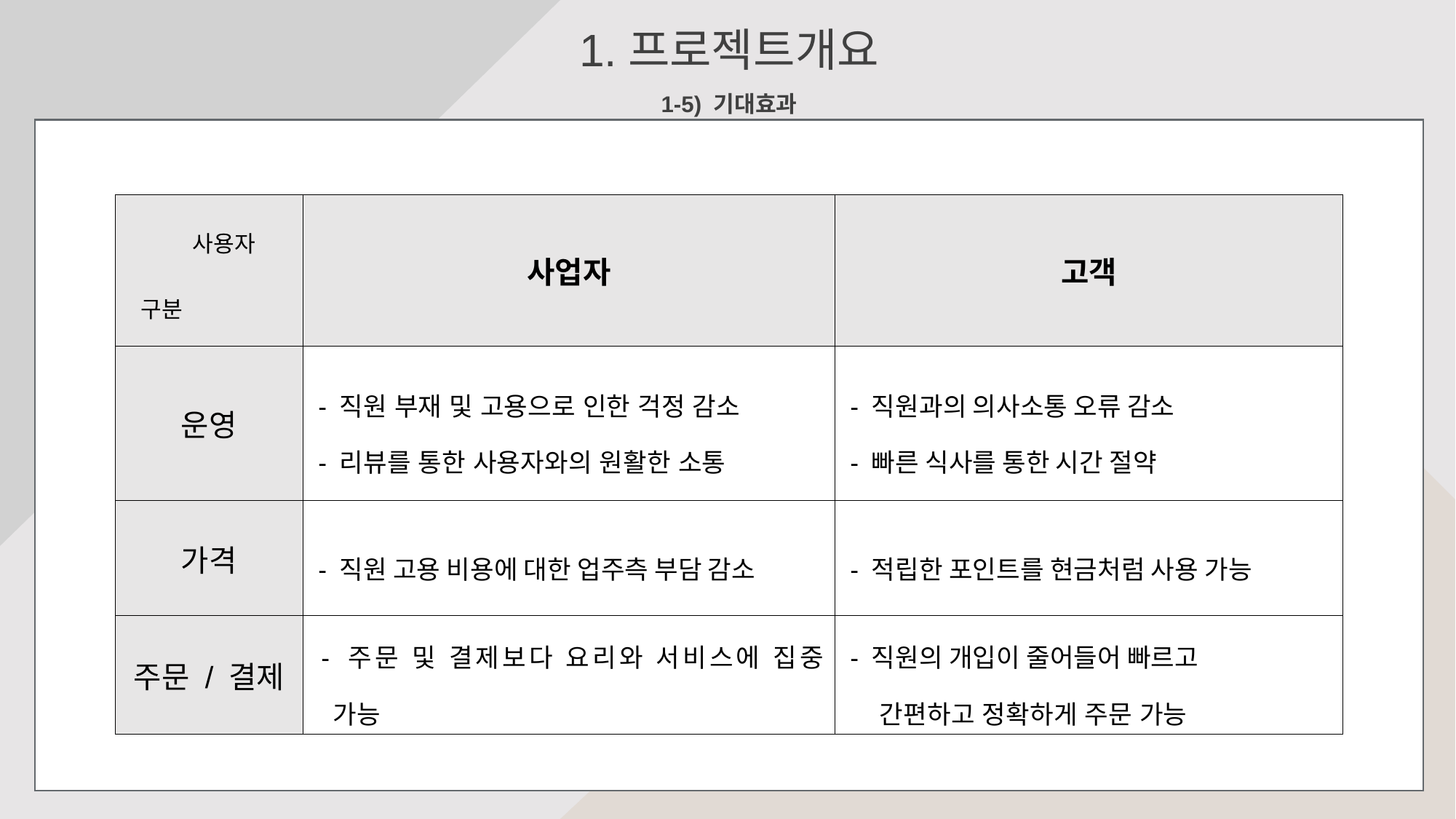

1.프로젝트개요
1-5) 기대효과

| 사용자 구분 | 사업자 | 고객 |
| --- | --- | --- |
| 운영 | - 직원 부재 및 고용으로 인한 걱정 감소 - 리뷰를 통한 사용자와의 원활한 소통 | - 직원과의 의사소통 오류 감소 - 빠른 식사를 통한 시간 절약 |
| 가격 | - 직원 고용 비용에 대한 업주측 부담 감소 | - 적립한 포인트를 현금처럼 사용 가능 |
| 주문 / 결제 | - 주문 및 결제보다 요리와 서비스에 집중 가능 | - 직원의 개입이 줄어들어 빠르고 간편하고 정확하게 주문 가능 |